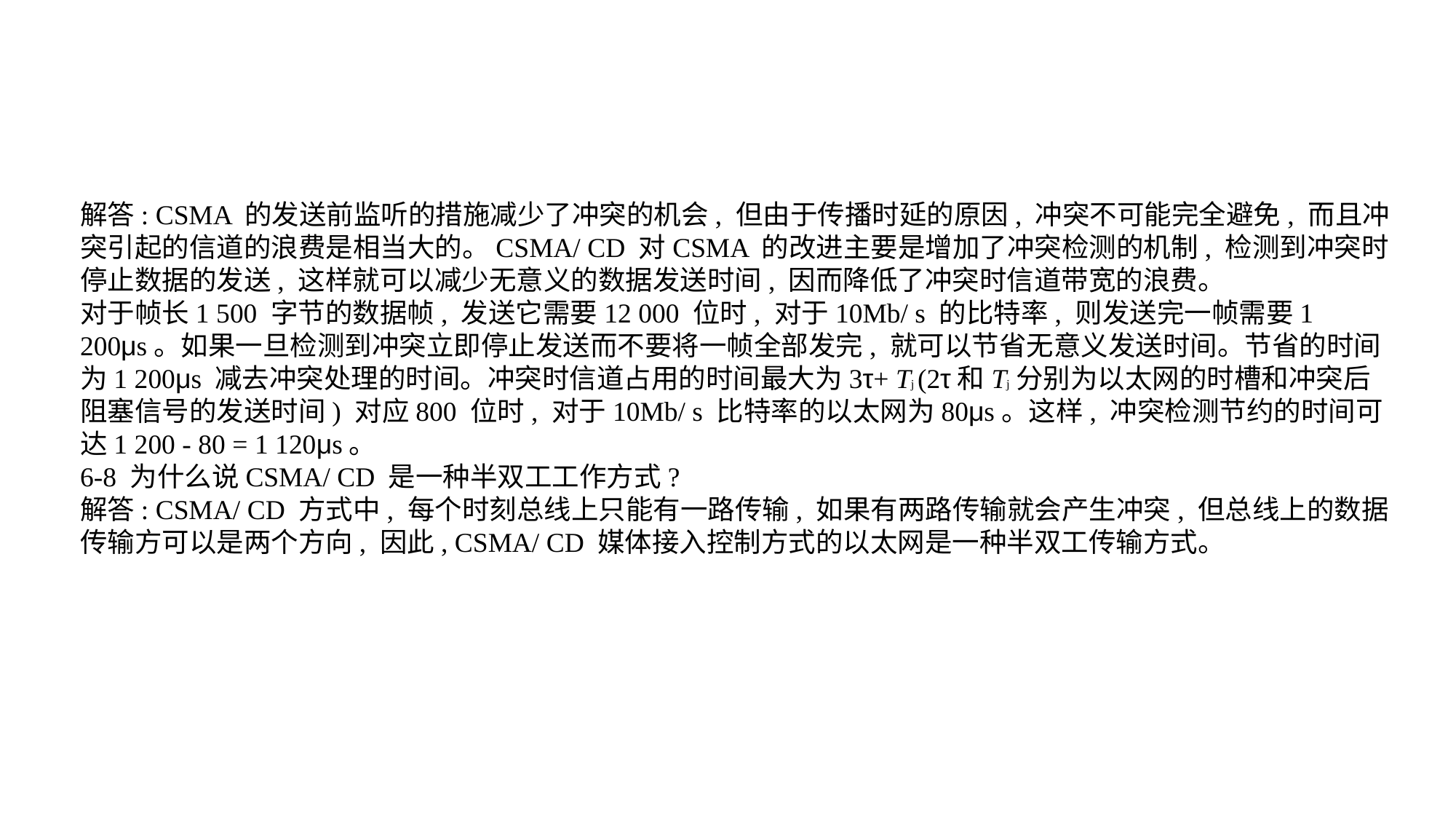

解答: CSMA 的发送前监听的措施减少了冲突的机会, 但由于传播时延的原因, 冲突不可能完全避免, 而且冲突引起的信道的浪费是相当大的。CSMA/ CD 对CSMA 的改进主要是增加了冲突检测的机制, 检测到冲突时停止数据的发送, 这样就可以减少无意义的数据发送时间, 因而降低了冲突时信道带宽的浪费。
对于帧长1 500 字节的数据帧, 发送它需要12 000 位时, 对于10Mb/ s 的比特率, 则发送完一帧需要1 200μs。如果一旦检测到冲突立即停止发送而不要将一帧全部发完, 就可以节省无意义发送时间。节省的时间为1 200μs 减去冲突处理的时间。冲突时信道占用的时间最大为3τ+ Tj (2τ和Tj 分别为以太网的时槽和冲突后阻塞信号的发送时间) 对应800 位时, 对于10Mb/ s 比特率的以太网为80μs。这样, 冲突检测节约的时间可达1 200 - 80 = 1 120μs。
6-8 为什么说CSMA/ CD 是一种半双工工作方式?
解答: CSMA/ CD 方式中, 每个时刻总线上只能有一路传输, 如果有两路传输就会产生冲突, 但总线上的数据传输方可以是两个方向, 因此, CSMA/ CD 媒体接入控制方式的以太网是一种半双工传输方式。